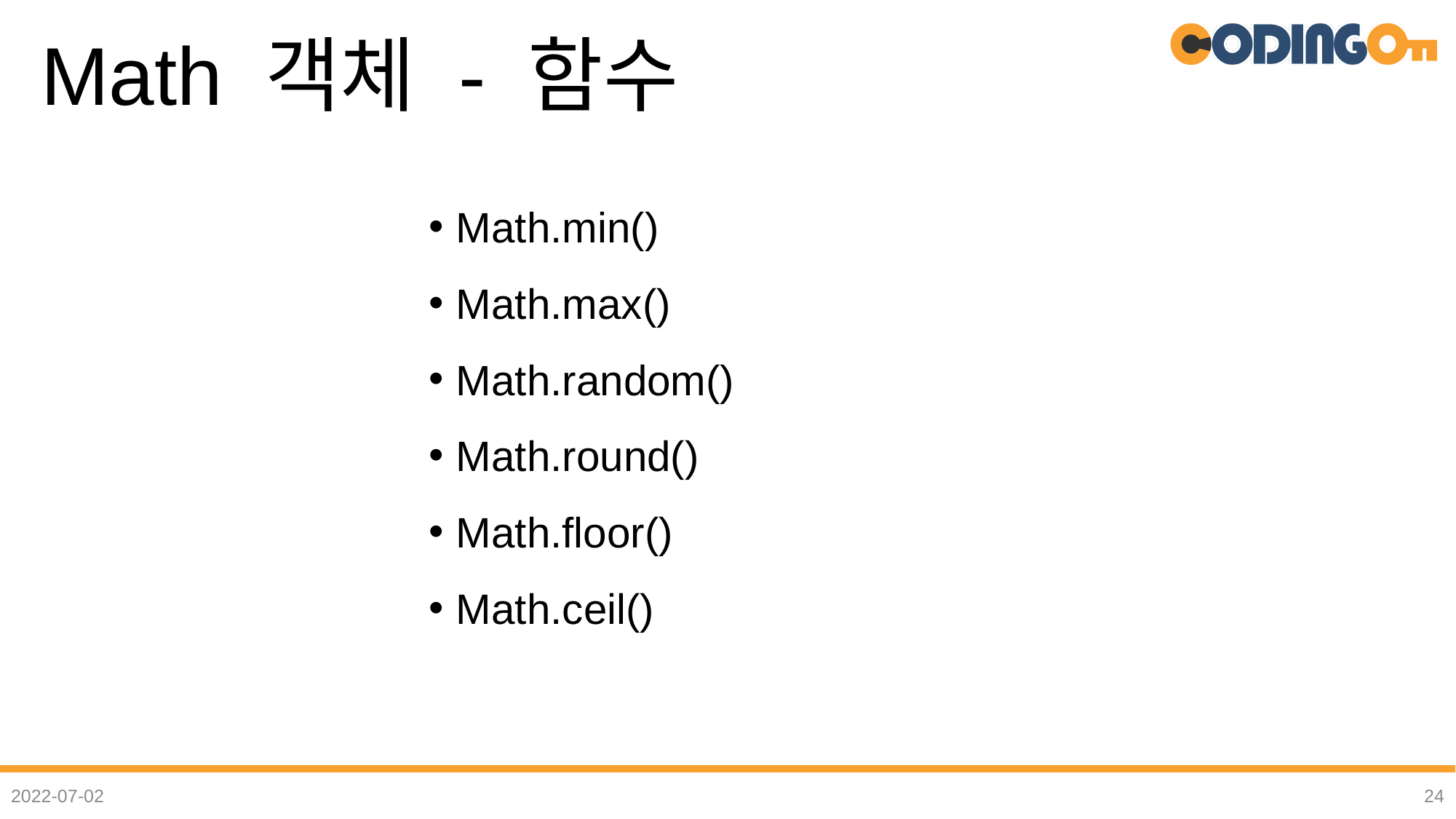

# Math 객체 - 함수
Math.min()
Math.max()
Math.random()
Math.round()
Math.floor()
Math.ceil()
2022-07-02
24